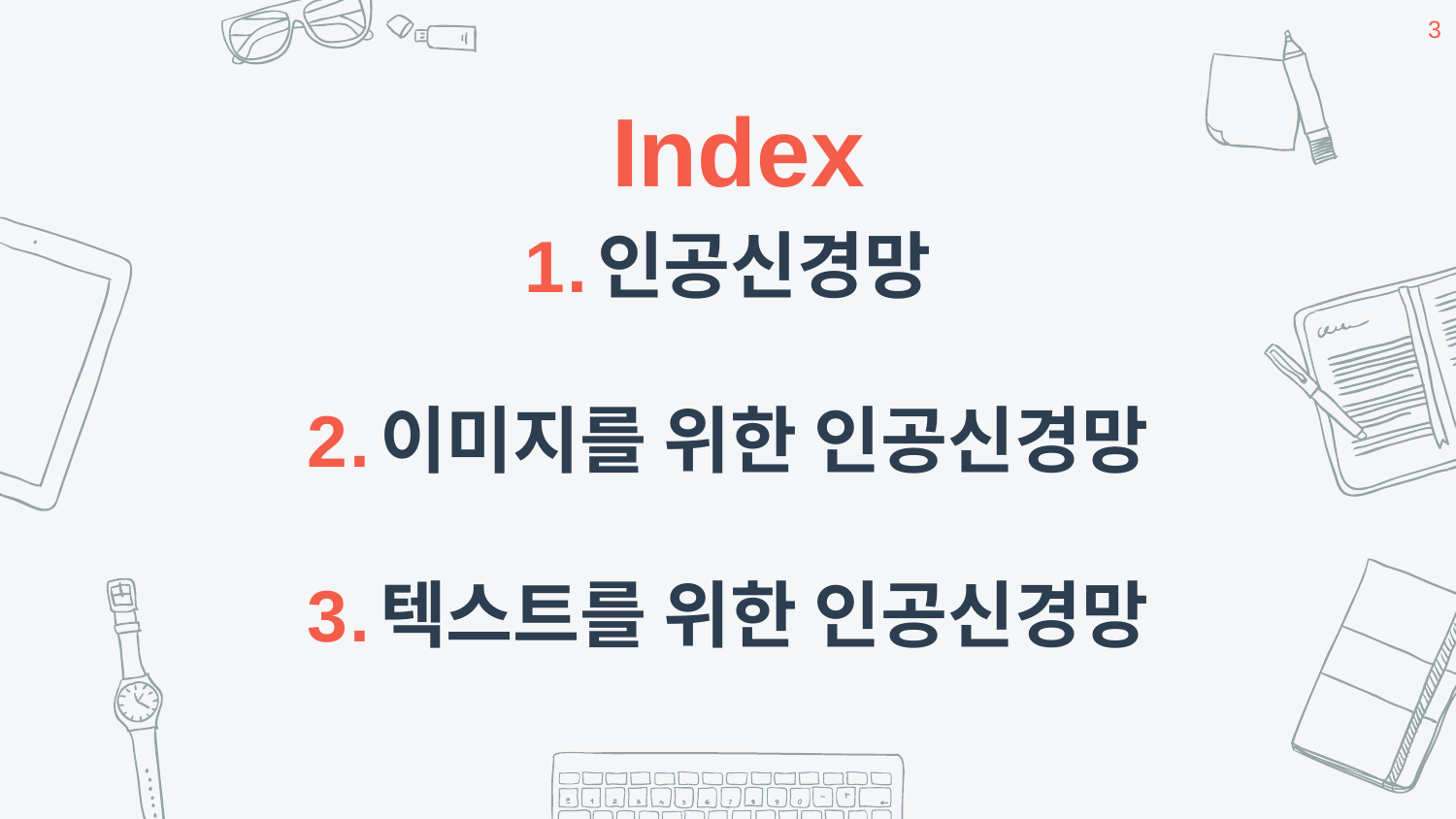

3
Index
인공신경망
이미지를 위한 인공신경망
텍스트를 위한 인공신경망